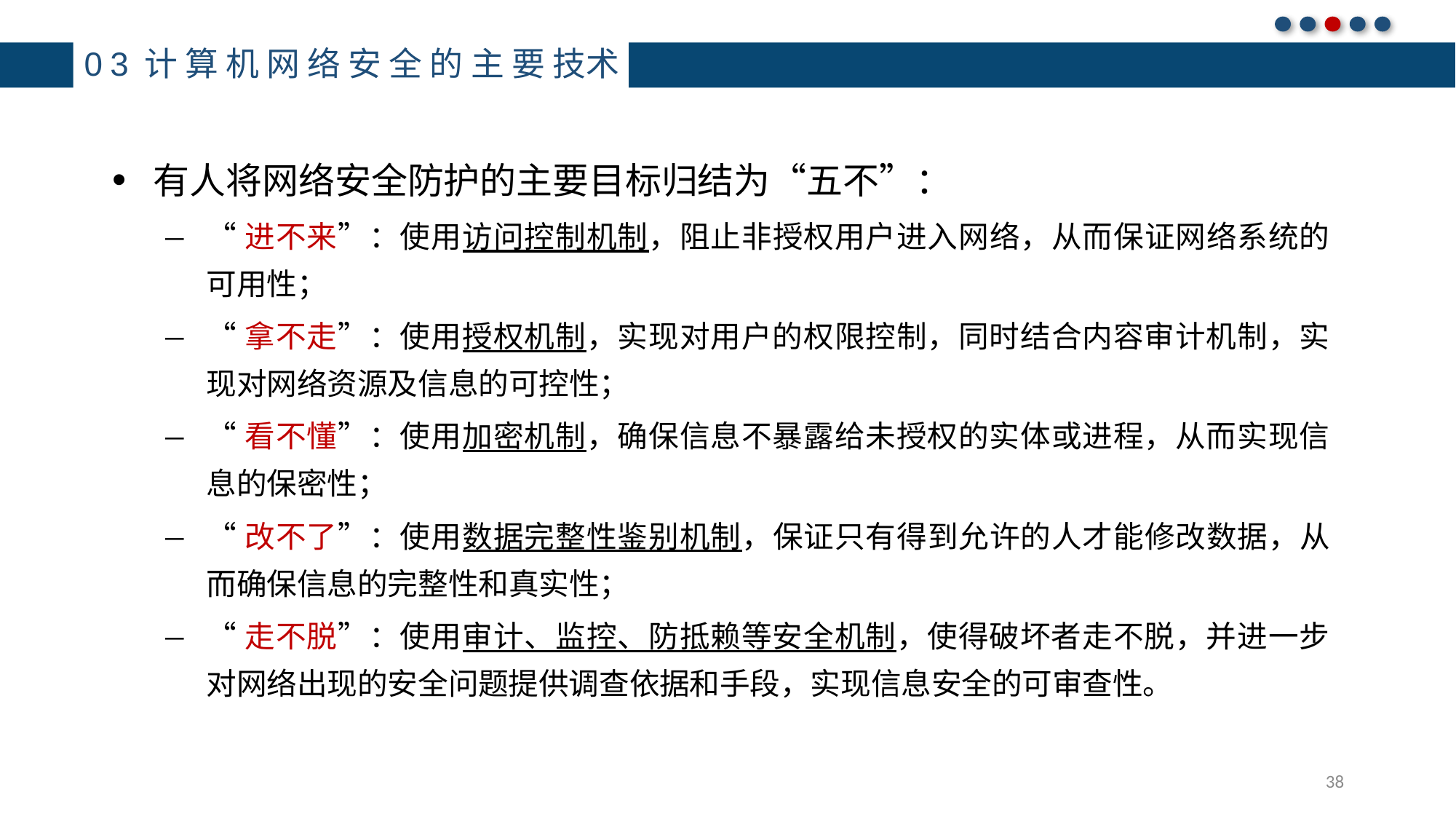

# 03计算机网络安全的主要技术
有人将网络安全防护的主要目标归结为“五不”：
“进不来”：使用访问控制机制，阻止非授权用户进入网络，从而保证网络系统的可用性；
“拿不走”：使用授权机制，实现对用户的权限控制，同时结合内容审计机制，实现对网络资源及信息的可控性；
“看不懂”：使用加密机制，确保信息不暴露给未授权的实体或进程，从而实现信息的保密性；
“改不了”：使用数据完整性鉴别机制，保证只有得到允许的人才能修改数据，从而确保信息的完整性和真实性；
“走不脱”：使用审计、监控、防抵赖等安全机制，使得破坏者走不脱，并进一步对网络出现的安全问题提供调查依据和手段，实现信息安全的可审查性。

38